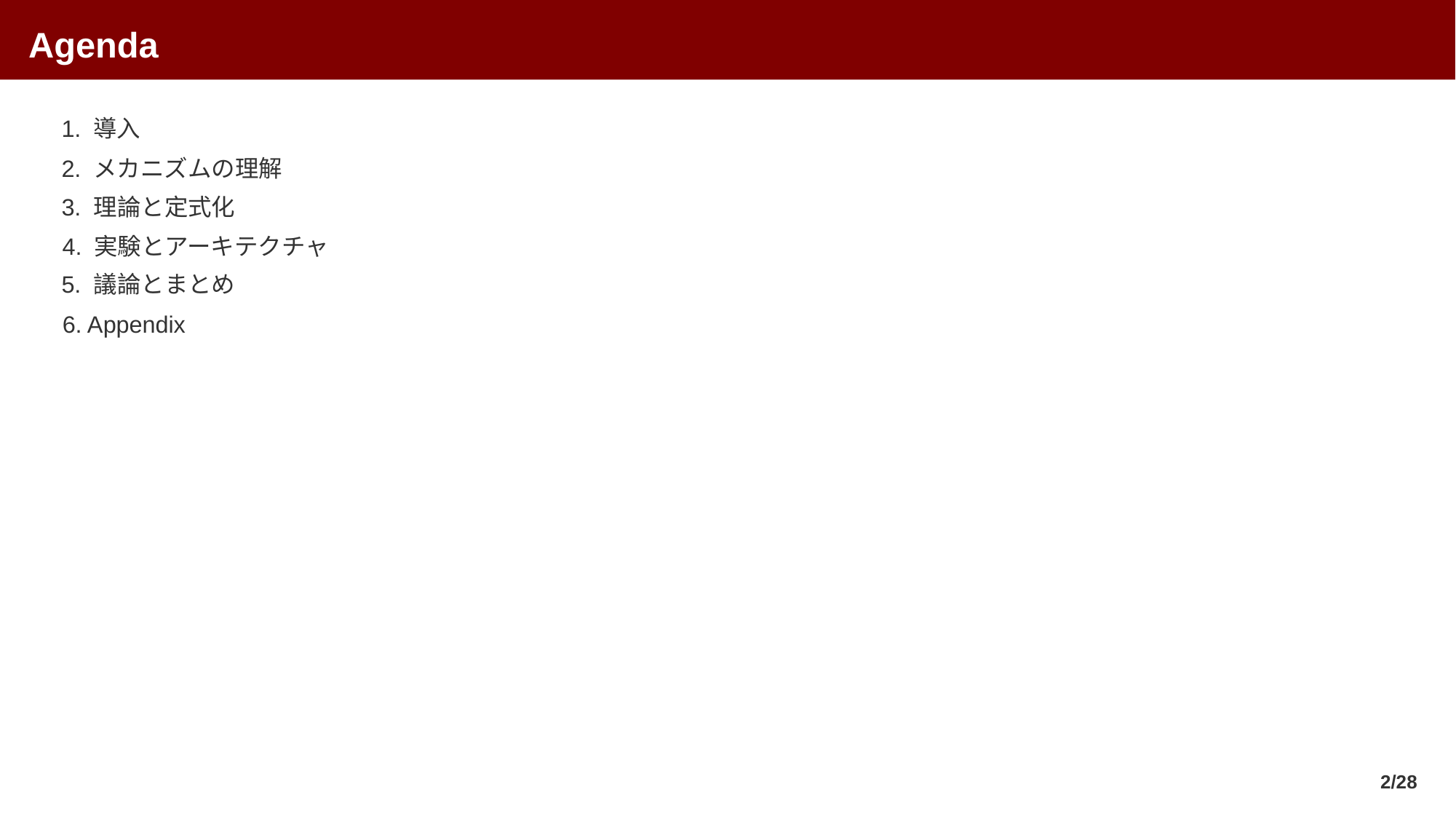

Agenda
1. 導入
2. メカニズムの理解
3. 理論と定式化
4. 実験とアーキテクチャ
5. 議論とまとめ
6. Appendix
2/28